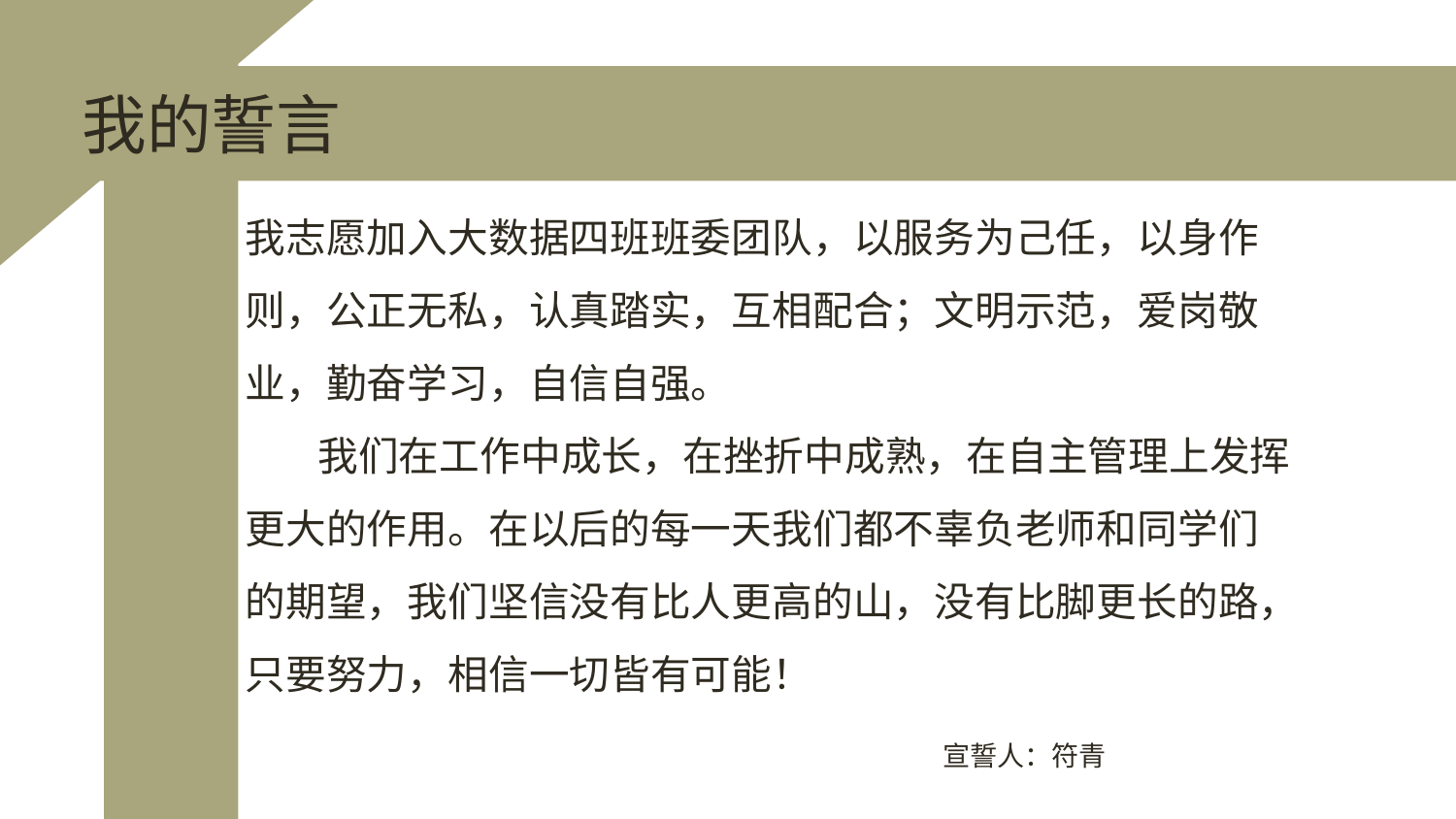

我的誓言
我志愿加入大数据四班班委团队，以服务为己任，以身作则，公正无私，认真踏实，互相配合；文明示范，爱岗敬业，勤奋学习，自信自强。
       我们在工作中成长，在挫折中成熟，在自主管理上发挥更大的作用。在以后的每一天我们都不辜负老师和同学们的期望，我们坚信没有比人更高的山，没有比脚更长的路，只要努力，相信一切皆有可能！
  宣誓人：符青